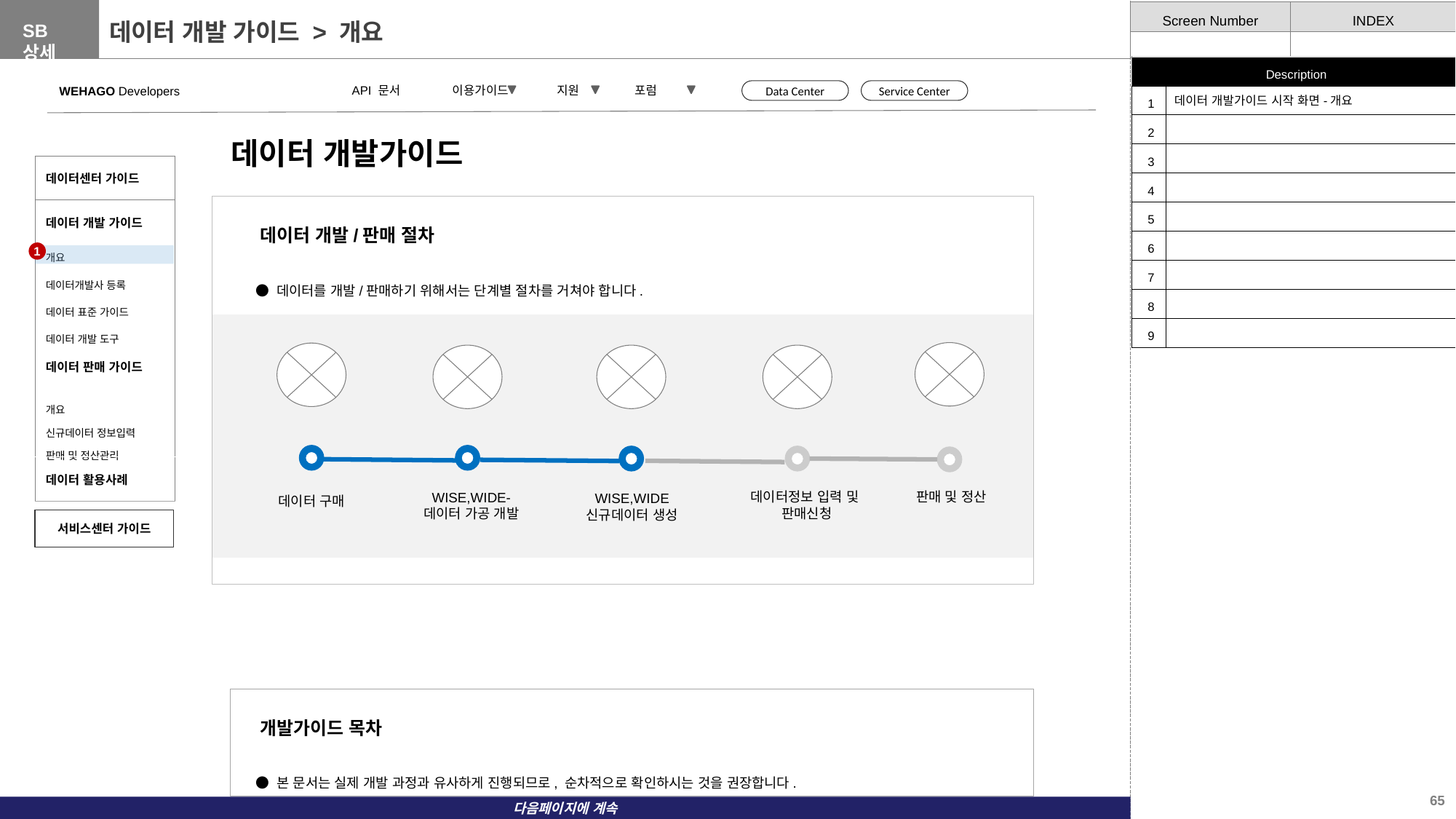

# 데이터 개발 가이드 > 개요
| Description |  |
| --- | --- |
| 1 | 데이터 개발가이드 시작 화면-개요 |
| 2 |  |
| 3 |  |
| 4 |  |
| 5 |  |
| 6 |  |
| 7 |  |
| 8 |  |
| 9 |  |
   API 문서               이용가이드              지원                포럼
WEHAGO Developers
Data Center
Service Center

데이터 개발가이드
| 데이터센터 가이드 |
| --- |
| 데이터 개발 가이드 |
| 개요 데이터개발사 등록 데이터 표준 가이드 데이터 개발 도구 |
| 데이터 판매 가이드 |
| 개요 신규데이터 정보입력 판매 및 정산관리 |
| 데이터 활용사례 |

   데이터 개발/판매 절차

    ● 데이터를 개발/판매하기 위해서는 단계별 절차를 거쳐야 합니다.

1

데이터정보 입력 및
판매신청
판매 및 정산
WISE,WIDE-
데이터 가공 개발
WISE,WIDE
신규데이터 생성
데이터 구매
서비스센터 가이드

   개발가이드 목차

    ● 본 문서는 실제 개발 과정과 유사하게 진행되므로, 순차적으로 확인하시는 것을 권장합니다.
다음페이지에 계속